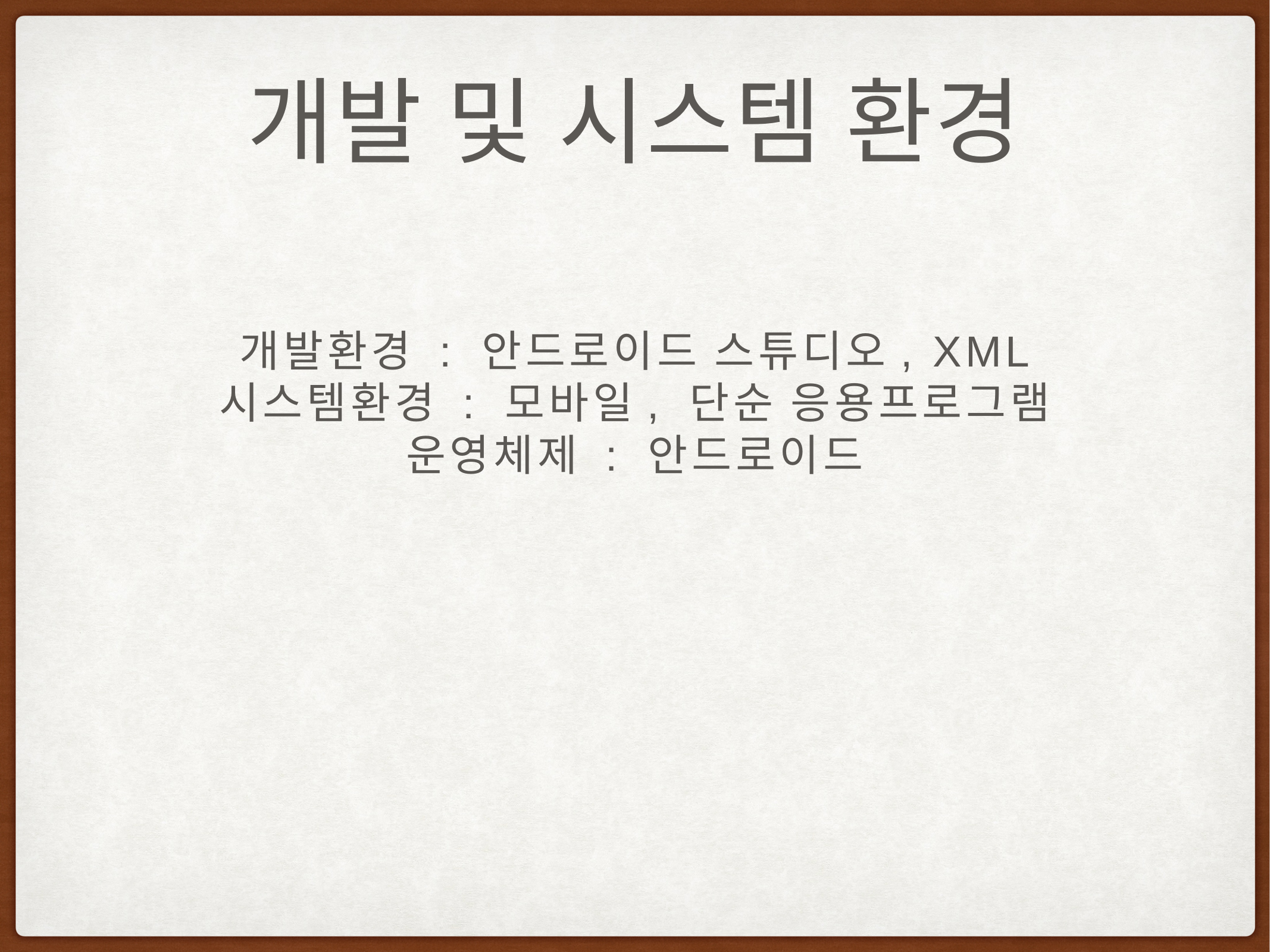

# 개발 및 시스템 환경
개발환경 : 안드로이드 스튜디오, XML
시스템환경 : 모바일, 단순 응용프로그램
운영체제 : 안드로이드